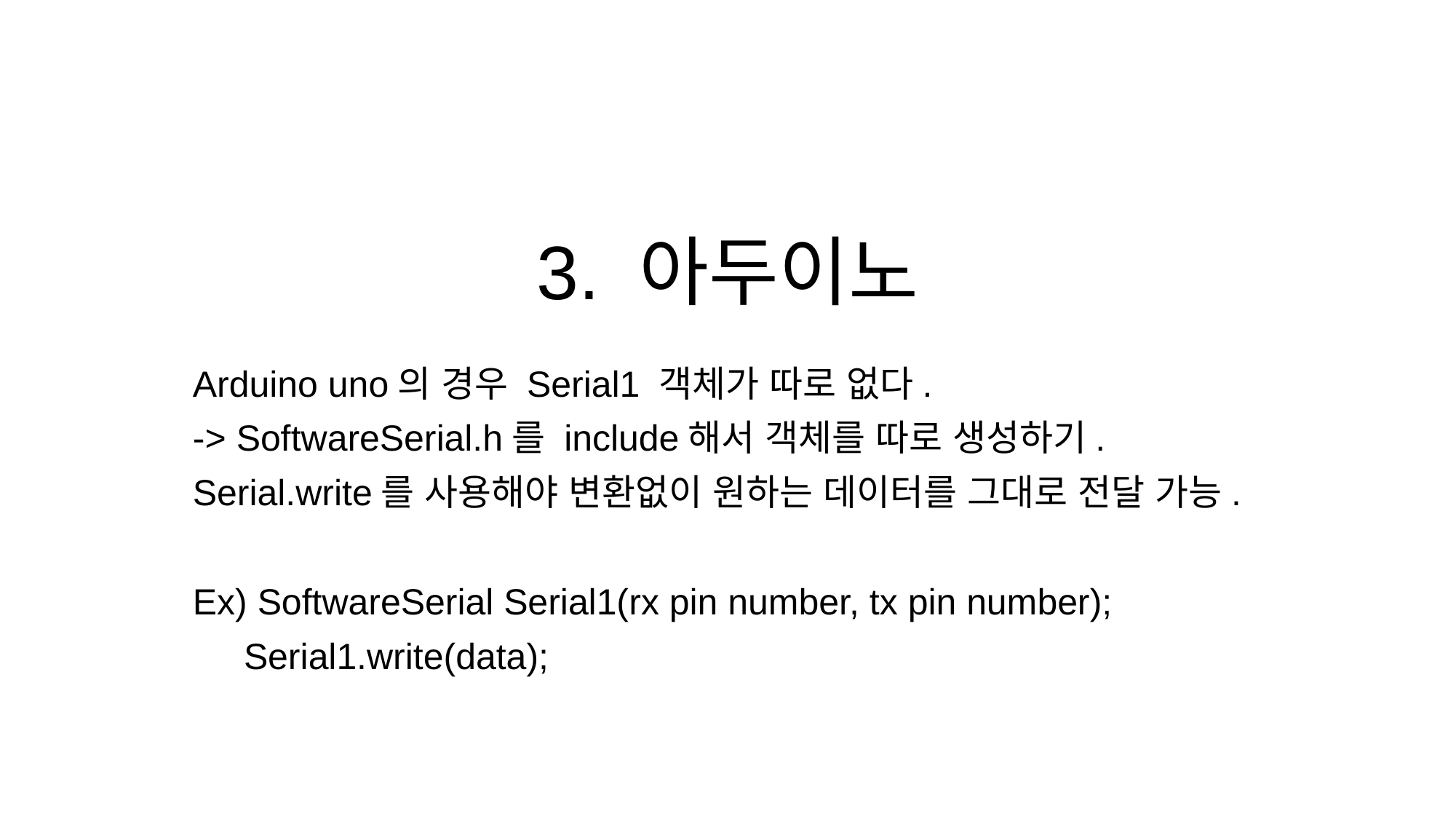

# 3. 아두이노
Arduino uno의 경우 Serial1 객체가 따로 없다.
-> SoftwareSerial.h를 include해서 객체를 따로 생성하기.
Serial.write를 사용해야 변환없이 원하는 데이터를 그대로 전달 가능.

Ex) SoftwareSerial Serial1(rx pin number, tx pin number);
     Serial1.write(data);